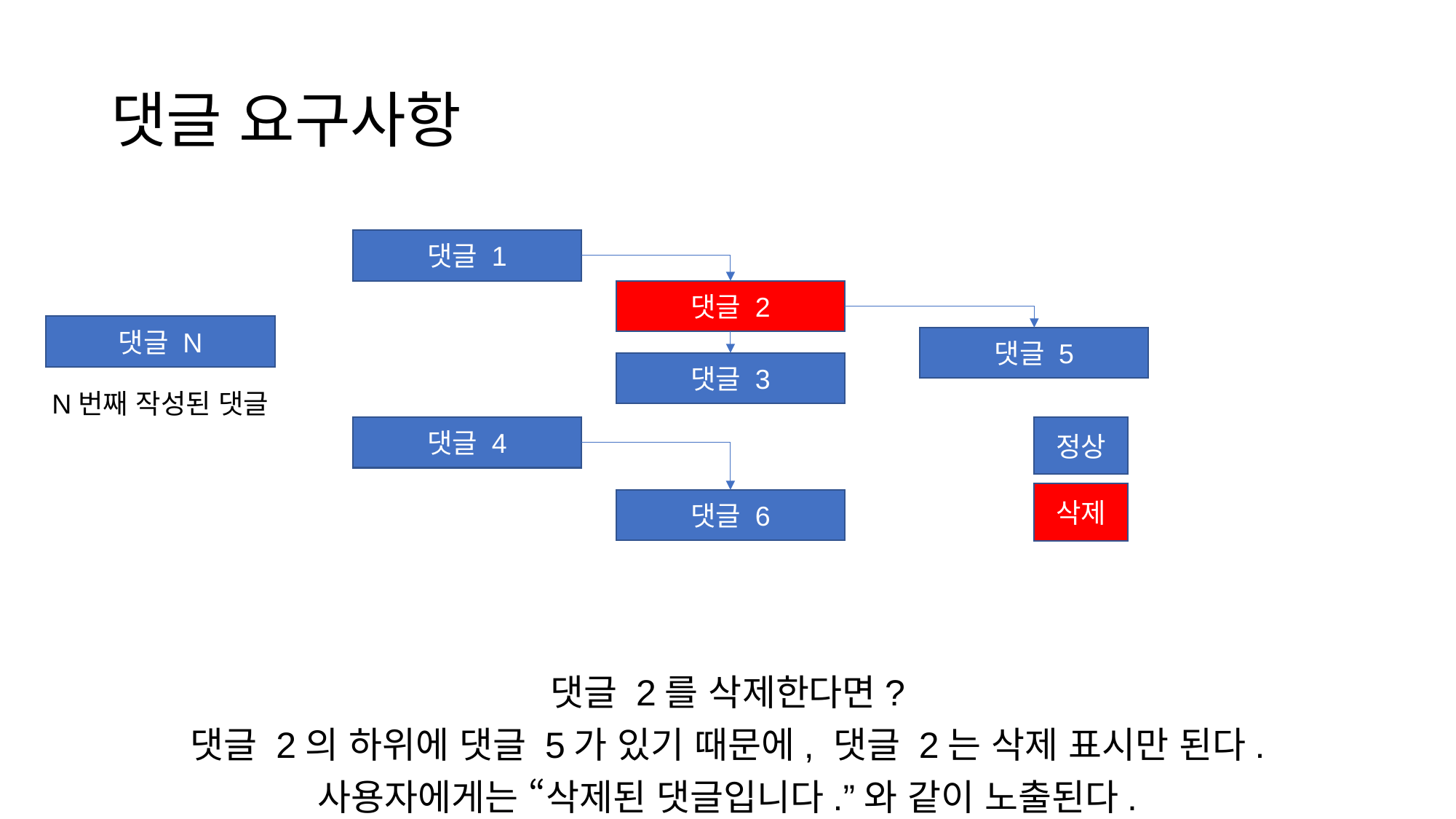

# 댓글 요구사항
댓글 1
댓글 2
댓글 N
댓글 5
댓글 3
N번째 작성된 댓글
댓글 4
정상
삭제
댓글 6
댓글 2를 삭제한다면?
댓글 2의 하위에 댓글 5가 있기 때문에, 댓글 2는 삭제 표시만 된다.
사용자에게는 “삭제된 댓글입니다.”와 같이 노출된다.